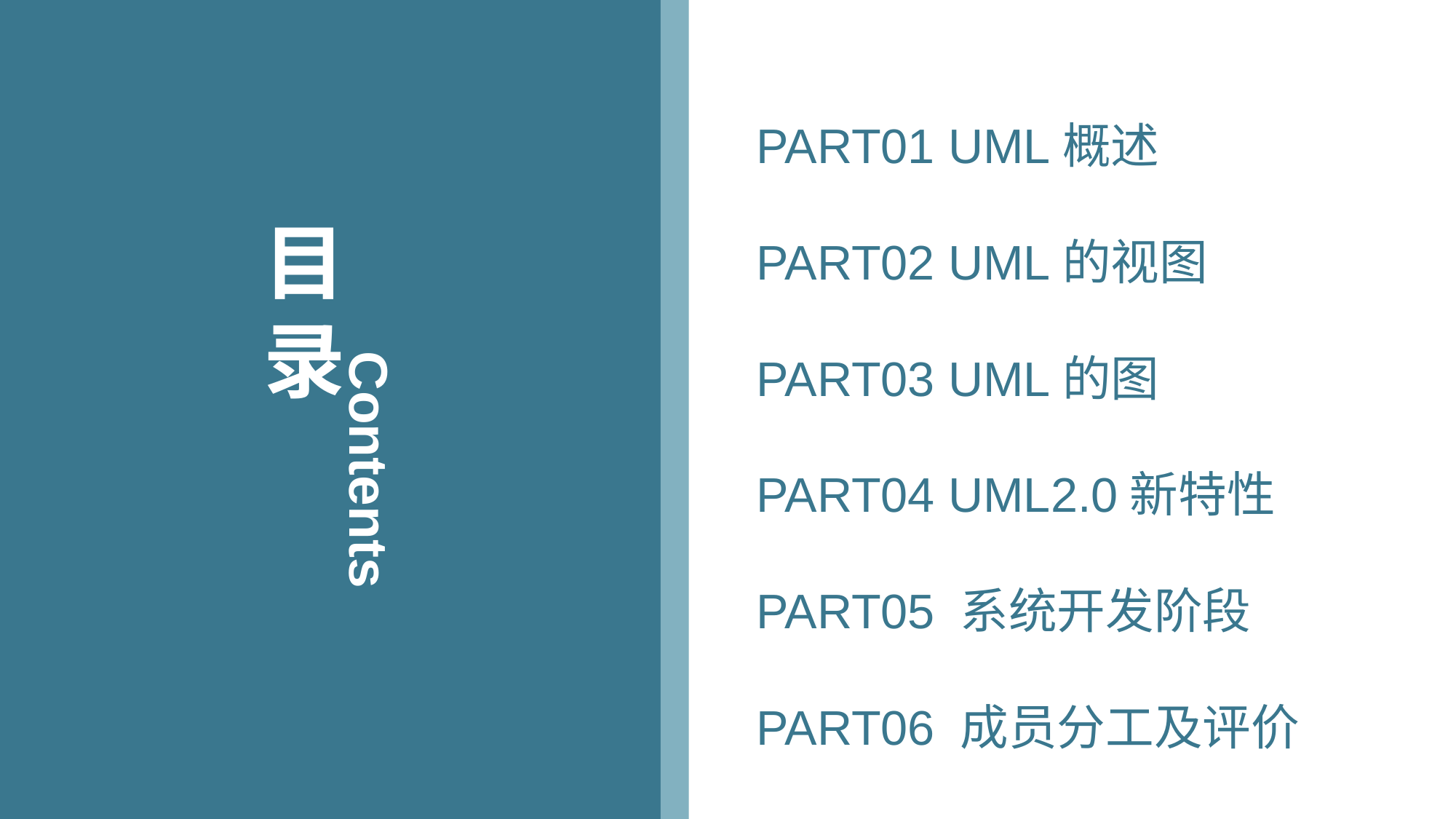

PART01 UML概述
PART02 UML的视图
PART03 UML的图
PART04 UML2.0新特性
PART05 系统开发阶段
PART06 成员分工及评价
目
录
Contents